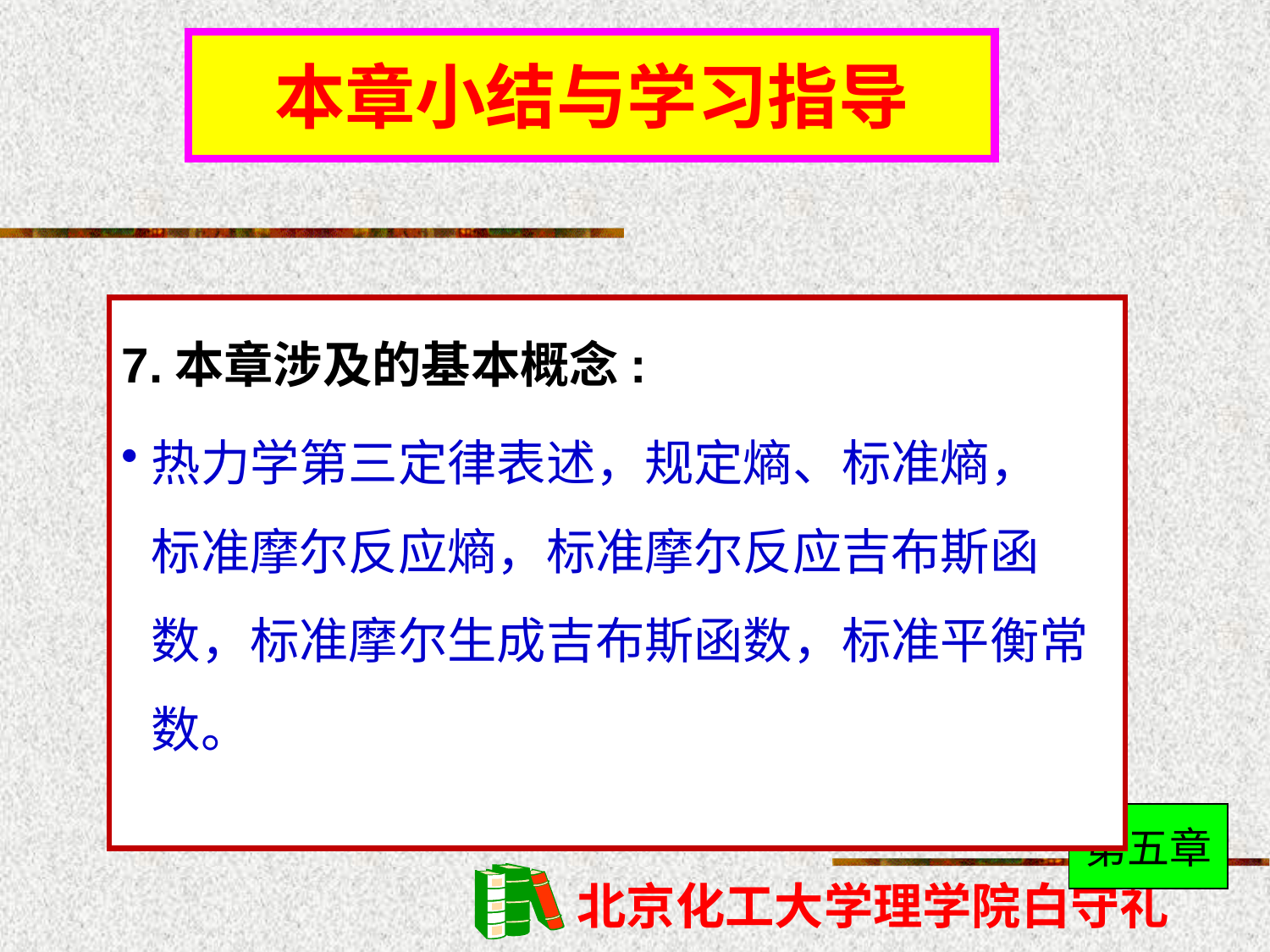

本章小结与学习指导
7.本章涉及的基本概念:
热力学第三定律表述，规定熵、标准熵，   标准摩尔反应熵，标准摩尔反应吉布斯函数，标准摩尔生成吉布斯函数，标准平衡常数。

第五章